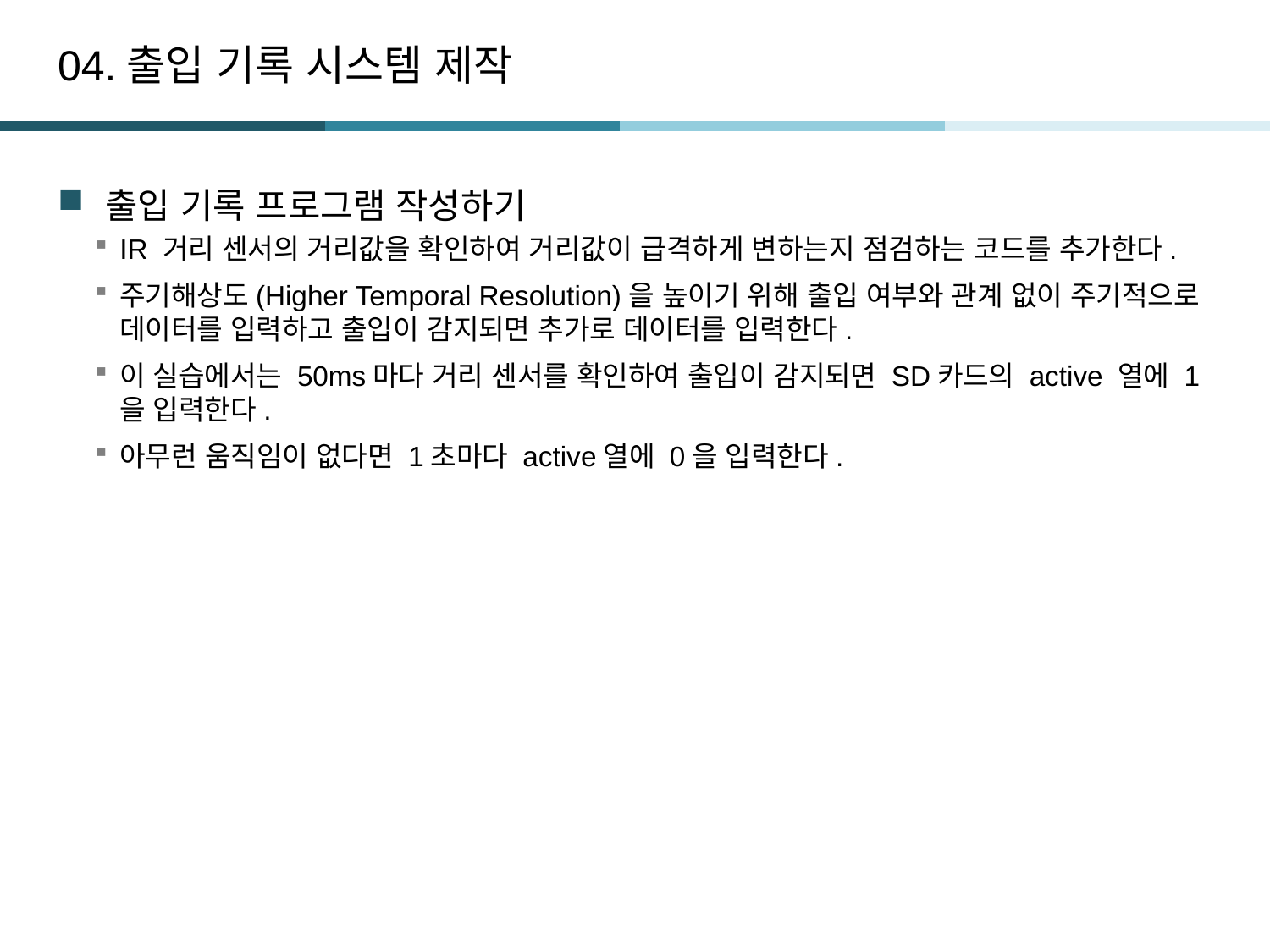

# 04.출입 기록 시스템 제작
출입 기록 프로그램 작성하기
IR 거리 센서의 거리값을 확인하여 거리값이 급격하게 변하는지 점검하는 코드를 추가한다.
주기해상도(Higher Temporal Resolution)을 높이기 위해 출입 여부와 관계 없이 주기적으로 데이터를 입력하고 출입이 감지되면 추가로 데이터를 입력한다.
이 실습에서는 50ms마다 거리 센서를 확인하여 출입이 감지되면 SD카드의 active 열에 1을 입력한다.
아무런 움직임이 없다면 1초마다 active열에 0을 입력한다.